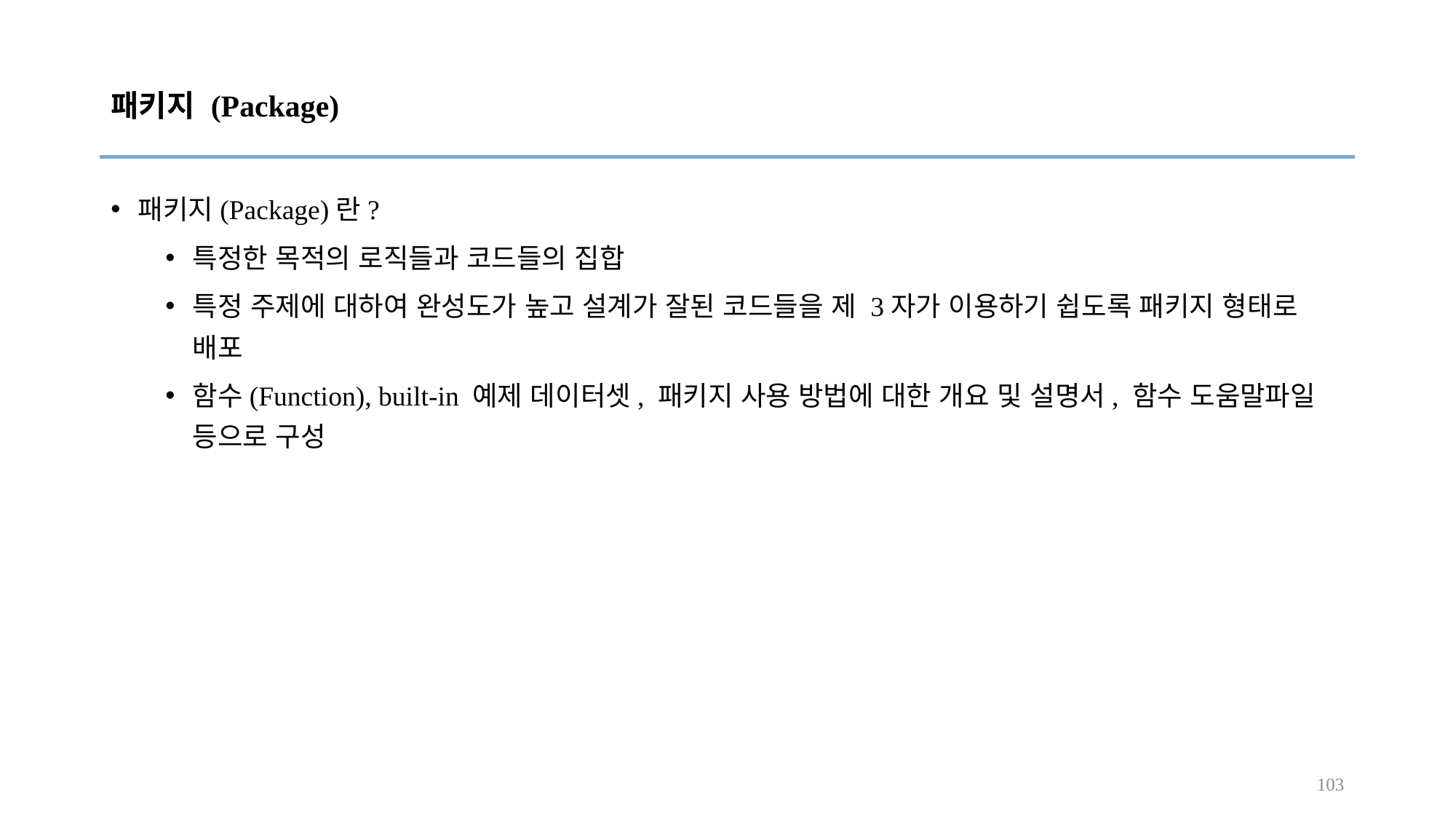

# 패키지 (Package)
패키지(Package)란?
특정한 목적의 로직들과 코드들의 집합
특정 주제에 대하여 완성도가 높고 설계가 잘된 코드들을 제 3자가 이용하기 쉽도록 패키지 형태로 배포
함수(Function), built-in 예제 데이터셋, 패키지 사용 방법에 대한 개요 및 설명서, 함수 도움말파일 등으로 구성

103